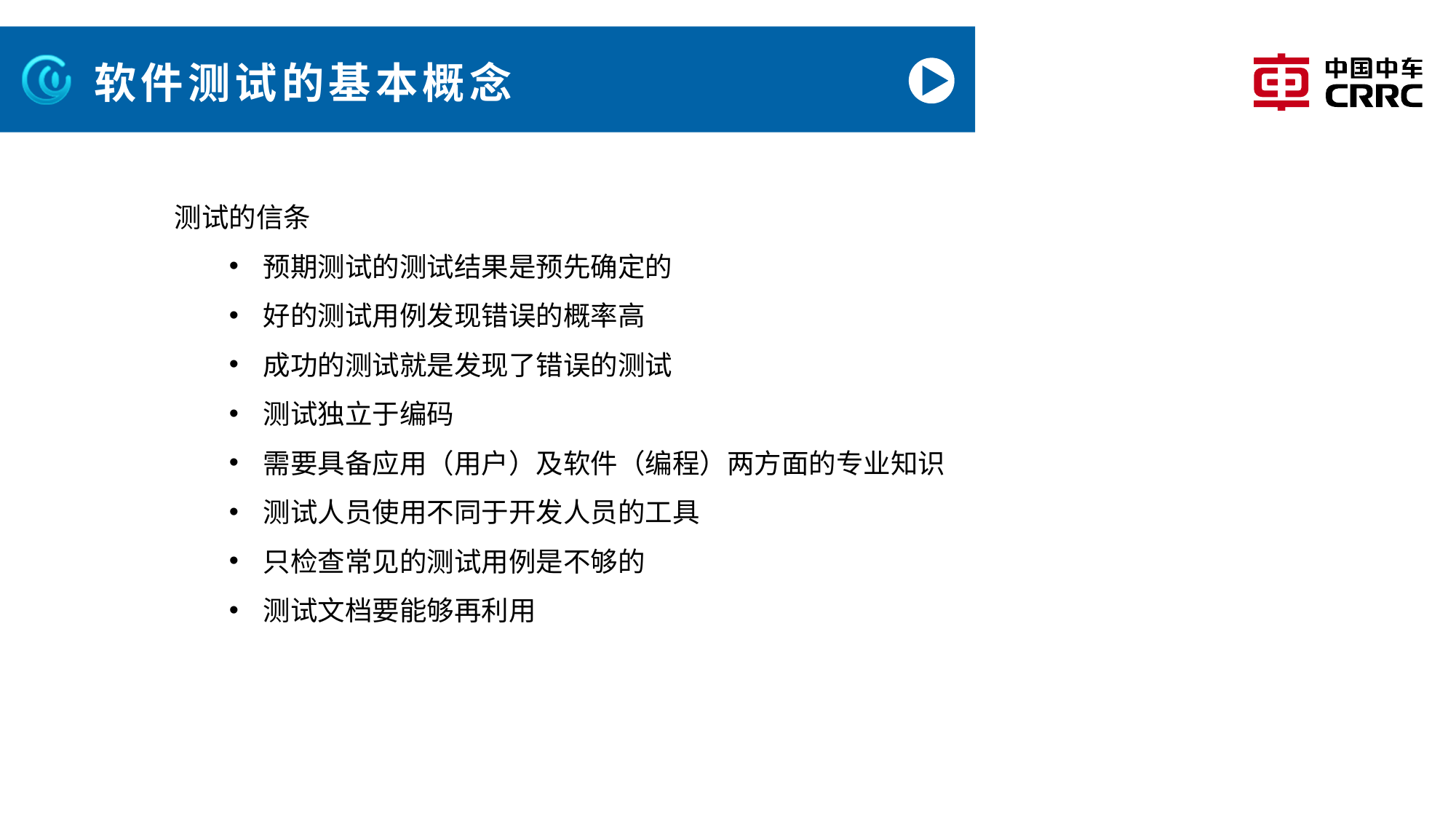

# 软件测试的基本概念
测试的信条
预期测试的测试结果是预先确定的
好的测试用例发现错误的概率高
成功的测试就是发现了错误的测试
测试独立于编码
需要具备应用（用户）及软件（编程）两方面的专业知识
测试人员使用不同于开发人员的工具
只检查常见的测试用例是不够的
测试文档要能够再利用
72